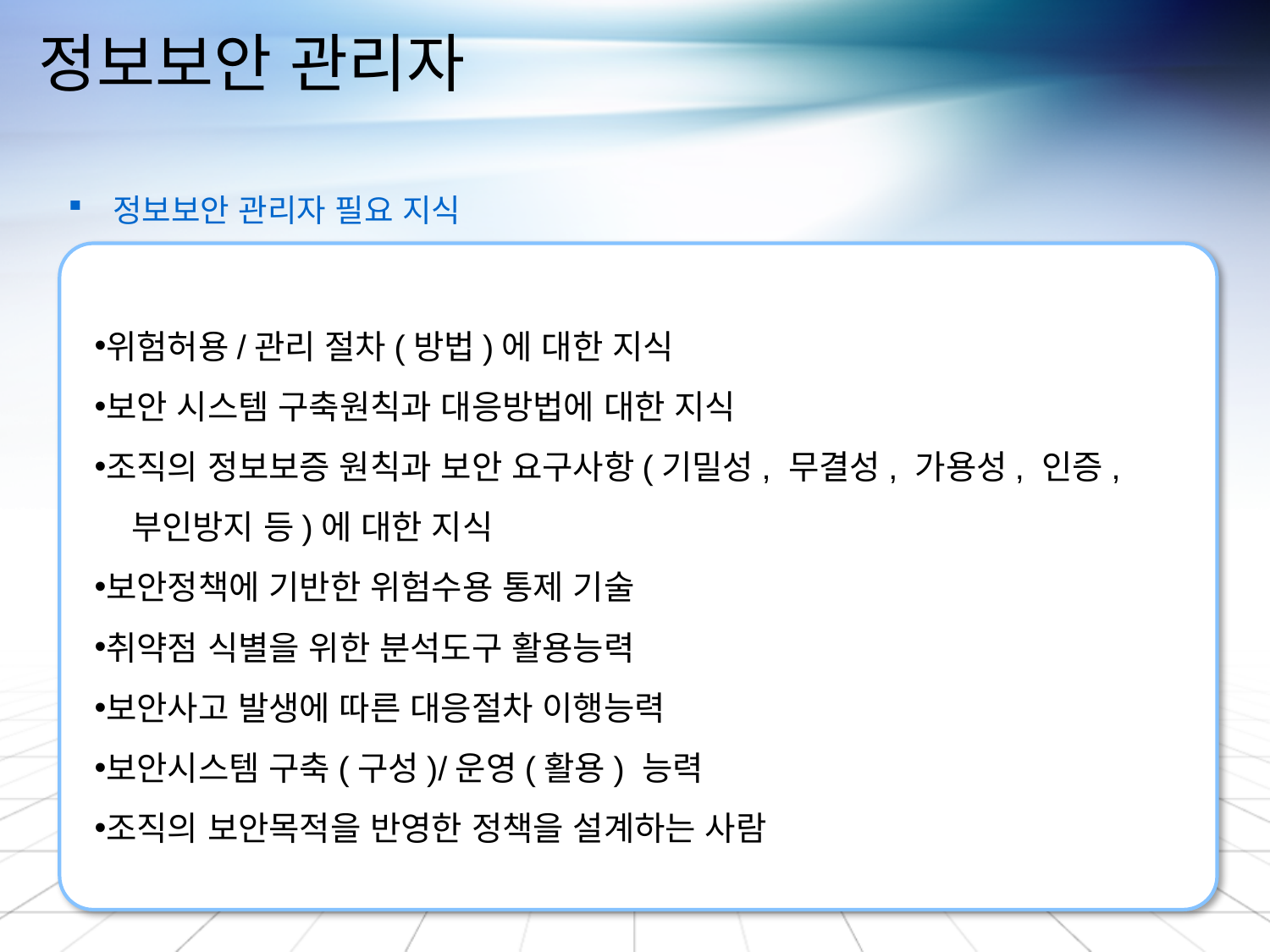

# 정보보안 관리자
 정보보안 관리자 필요 지식

위험허용/관리 절차(방법)에 대한 지식
보안 시스템 구축원칙과 대응방법에 대한 지식
조직의 정보보증 원칙과 보안 요구사항(기밀성, 무결성, 가용성, 인증,
  부인방지 등)에 대한 지식
보안정책에 기반한 위험수용 통제 기술
취약점 식별을 위한 분석도구 활용능력
보안사고 발생에 따른 대응절차 이행능력
보안시스템 구축(구성)/운영(활용) 능력
조직의 보안목적을 반영한 정책을 설계하는 사람